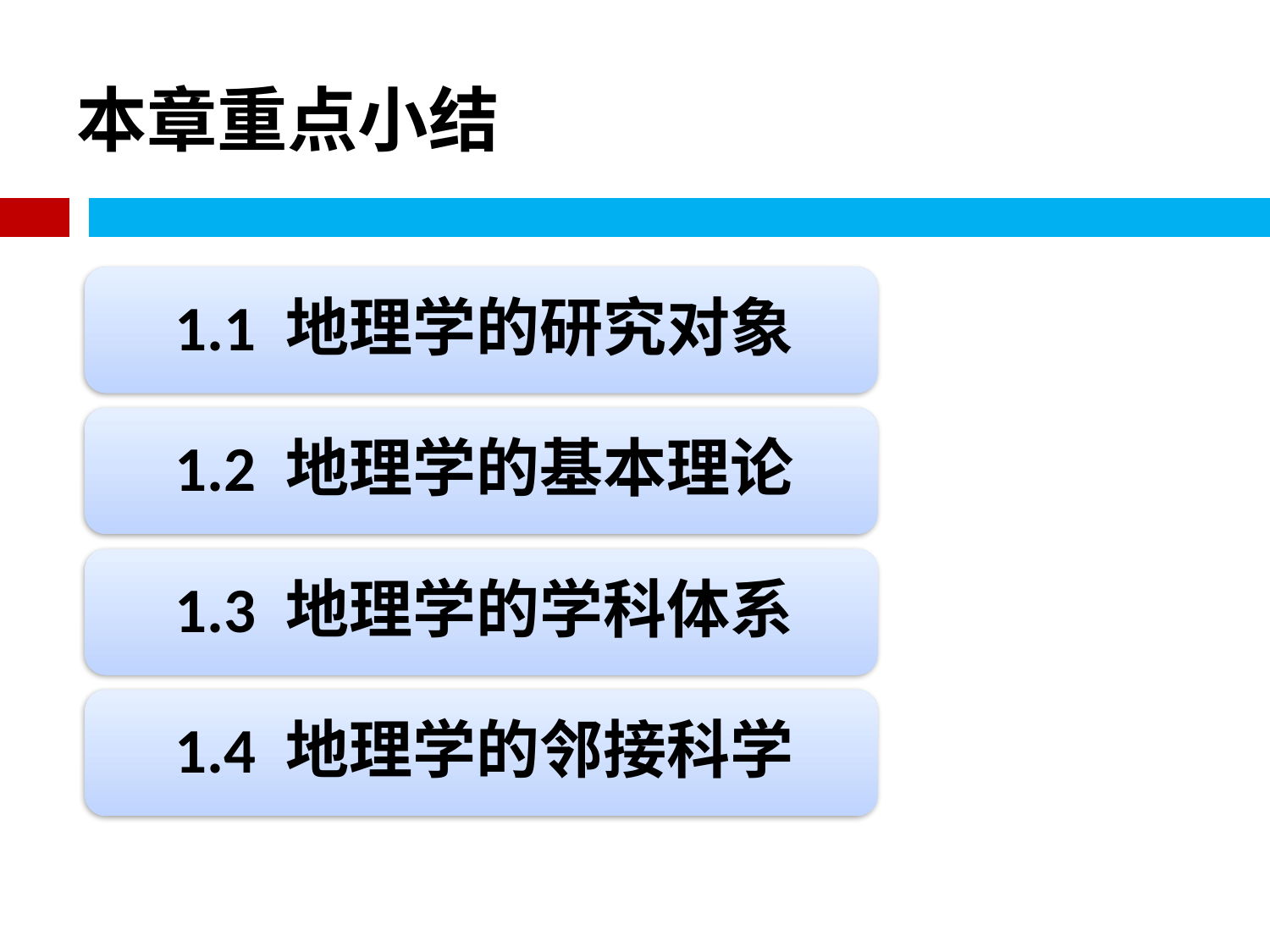

# 本章重点小结
1.1 地理学的研究对象
1.2 地理学的基本理论
1.3 地理学的学科体系
1.4 地理学的邻接科学